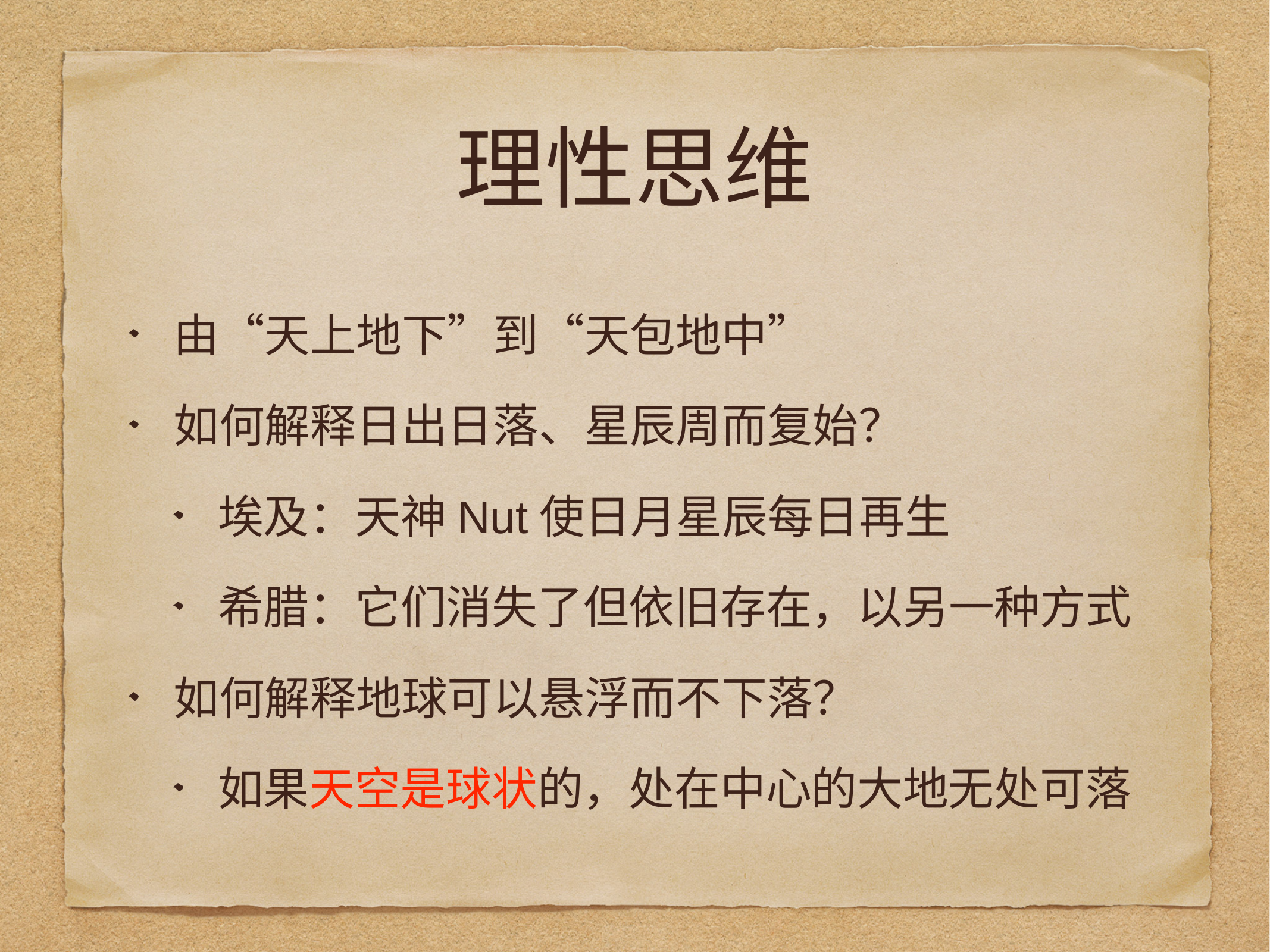

# 理性思维
由“天上地下”到“天包地中”
如何解释日出日落、星辰周而复始？
埃及：天神Nut使日月星辰每日再生
希腊：它们消失了但依旧存在，以另一种方式
如何解释地球可以悬浮而不下落？
如果天空是球状的，处在中心的大地无处可落